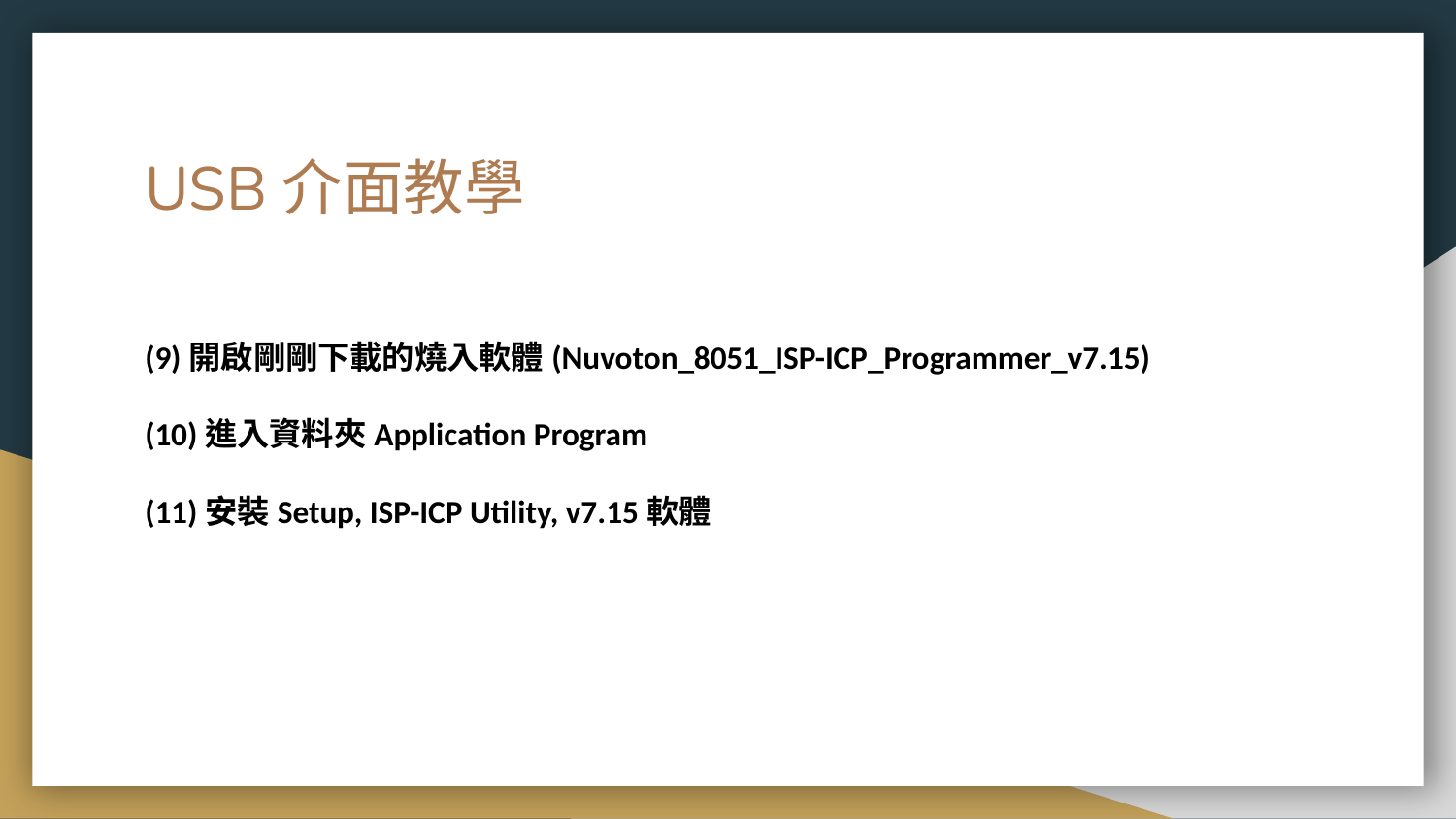

# USB介面教學
(9)開啟剛剛下載的燒入軟體(Nuvoton_8051_ISP-ICP_Programmer_v7.15)
(10)進入資料夾Application Program
(11)安裝Setup, ISP-ICP Utility, v7.15軟體